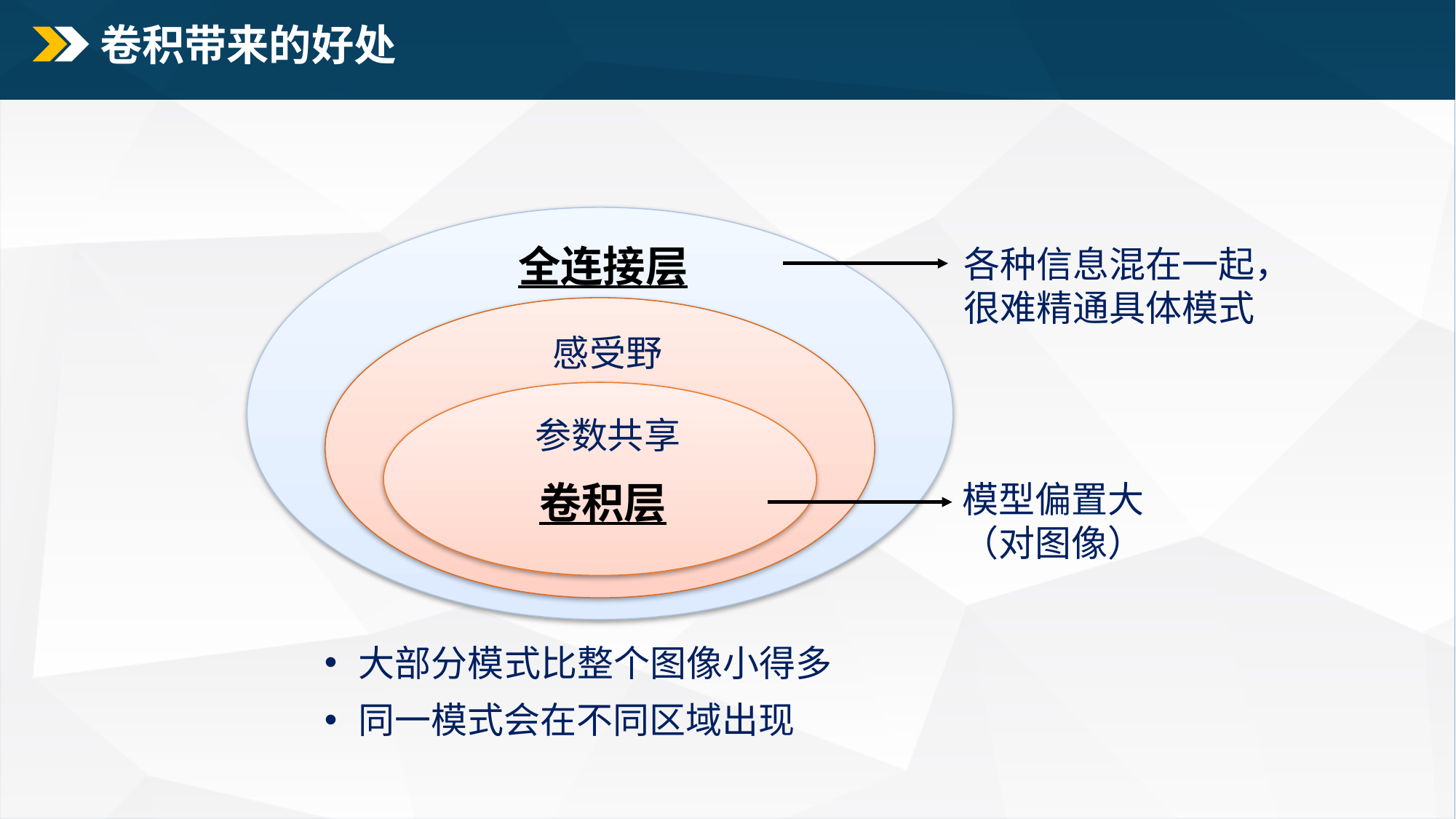

# 卷积带来的好处

全连接层
各种信息混在一起，很难精通具体模式

感受野

参数共享
卷积层
模型偏置大
（对图像）
大部分模式比整个图像小得多
同一模式会在不同区域出现